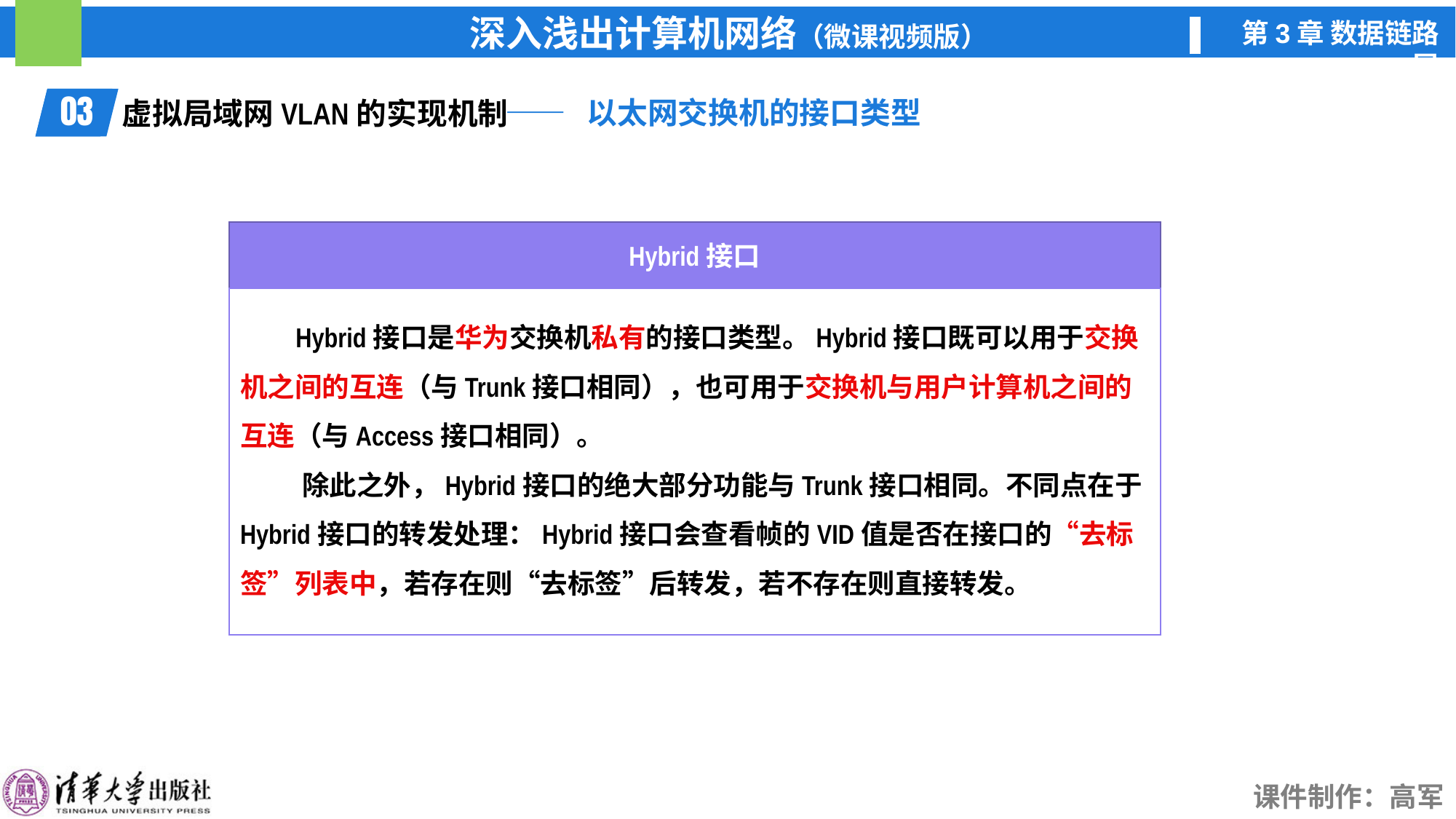

——  以太网交换机的接口类型
03
01
虚拟局域网VLAN的实现机制
Hybrid接口

         Hybrid接口是华为交换机私有的接口类型。Hybrid接口既可以用于交换机之间的互连（与Trunk接口相同），也可用于交换机与用户计算机之间的互连（与Access接口相同）。
         除此之外，Hybrid接口的绝大部分功能与Trunk接口相同。不同点在于Hybrid接口的转发处理：Hybrid接口会查看帧的VID值是否在接口的“去标签”列表中，若存在则“去标签”后转发，若不存在则直接转发。